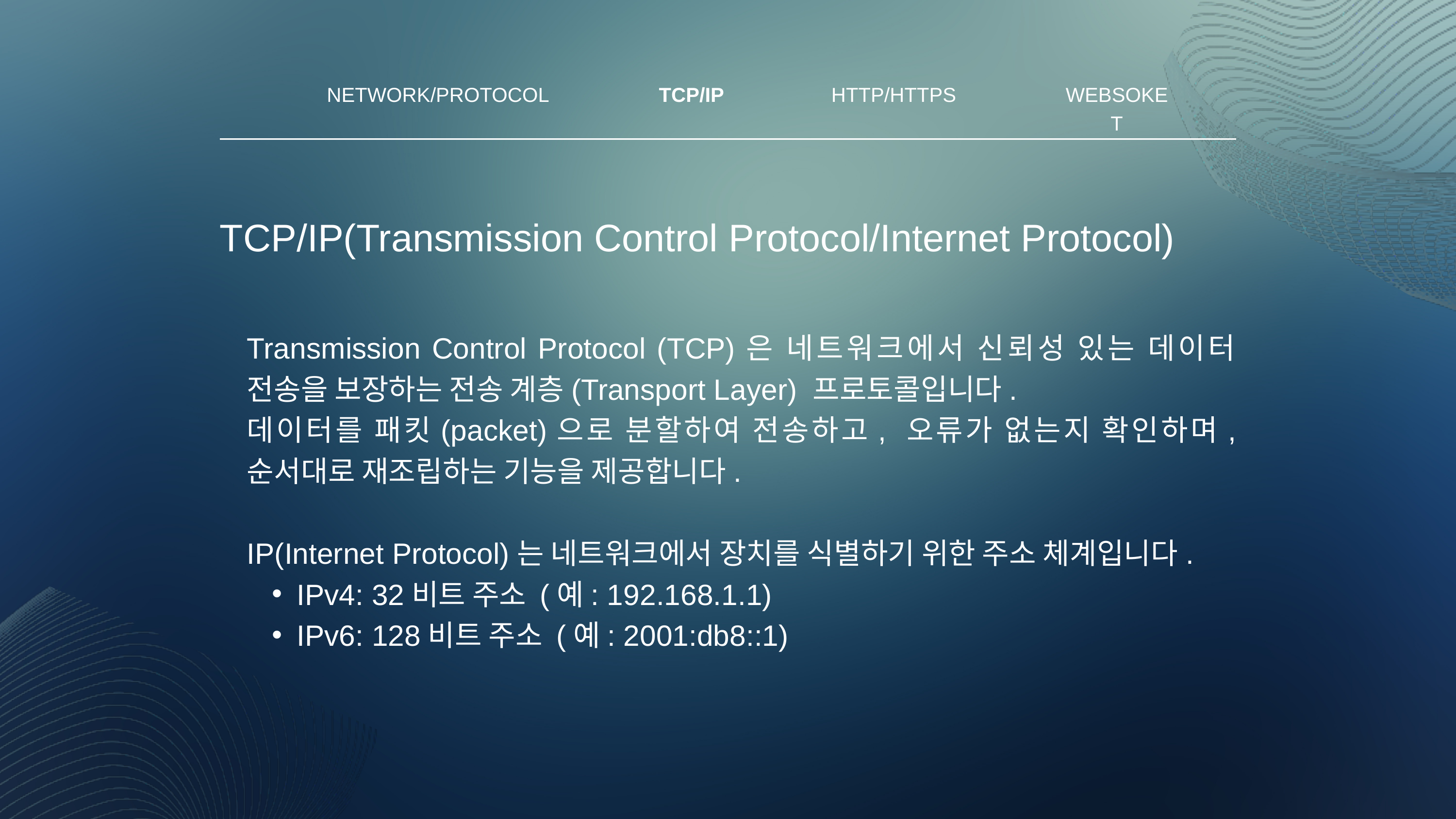

NETWORK/PROTOCOL
TCP/IP
HTTP/HTTPS
WEBSOKET

TCP/IP(Transmission Control Protocol/Internet Protocol)
Transmission Control Protocol (TCP)은 네트워크에서 신뢰성 있는 데이터 전송을 보장하는 전송 계층(Transport Layer) 프로토콜입니다.
데이터를 패킷(packet)으로 분할하여 전송하고, 오류가 없는지 확인하며, 순서대로 재조립하는 기능을 제공합니다.

IP(Internet Protocol)는 네트워크에서 장치를 식별하기 위한 주소 체계입니다.
IPv4: 32비트 주소 (예: 192.168.1.1)
IPv6: 128비트 주소 (예: 2001:db8::1)